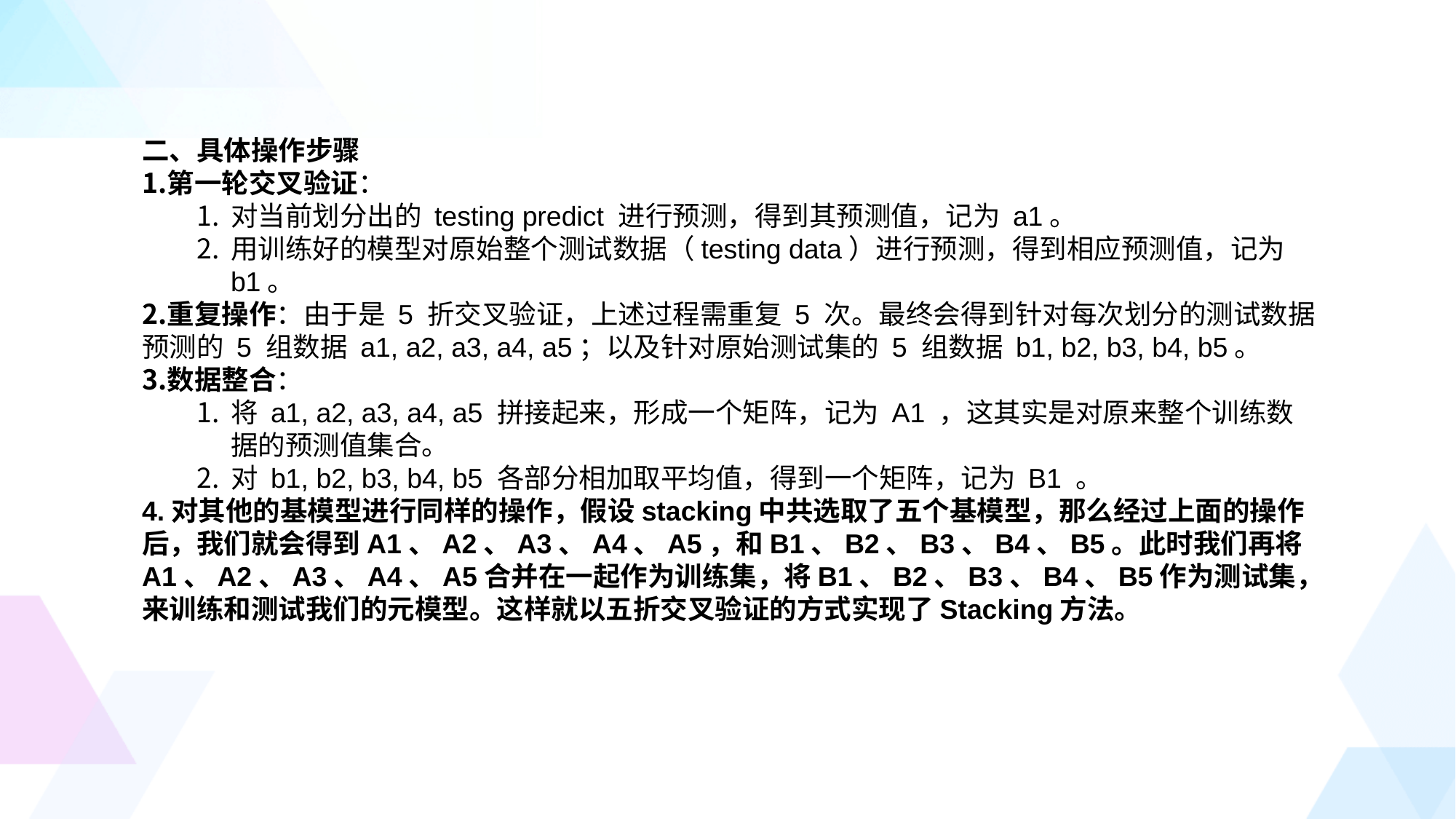

二、具体操作步骤
第一轮交叉验证：
对当前划分出的 testing predict 进行预测，得到其预测值，记为 a1。
用训练好的模型对原始整个测试数据（testing data）进行预测，得到相应预测值，记为 b1。
重复操作：由于是 5 折交叉验证，上述过程需重复 5 次。最终会得到针对每次划分的测试数据预测的 5 组数据 a1, a2, a3, a4, a5；以及针对原始测试集的 5 组数据 b1, b2, b3, b4, b5。
数据整合：
将 a1, a2, a3, a4, a5 拼接起来，形成一个矩阵，记为 A1 ，这其实是对原来整个训练数据的预测值集合。
对 b1, b2, b3, b4, b5 各部分相加取平均值，得到一个矩阵，记为 B1 。
4.对其他的基模型进行同样的操作，假设stacking中共选取了五个基模型，那么经过上面的操作后，我们就会得到A1、A2、A3、A4、A5，和B1、B2、B3、B4、B5。此时我们再将A1、A2、A3、A4、A5合并在一起作为训练集，将B1、B2、B3、B4、B5作为测试集，来训练和测试我们的元模型。这样就以五折交叉验证的方式实现了Stacking方法。